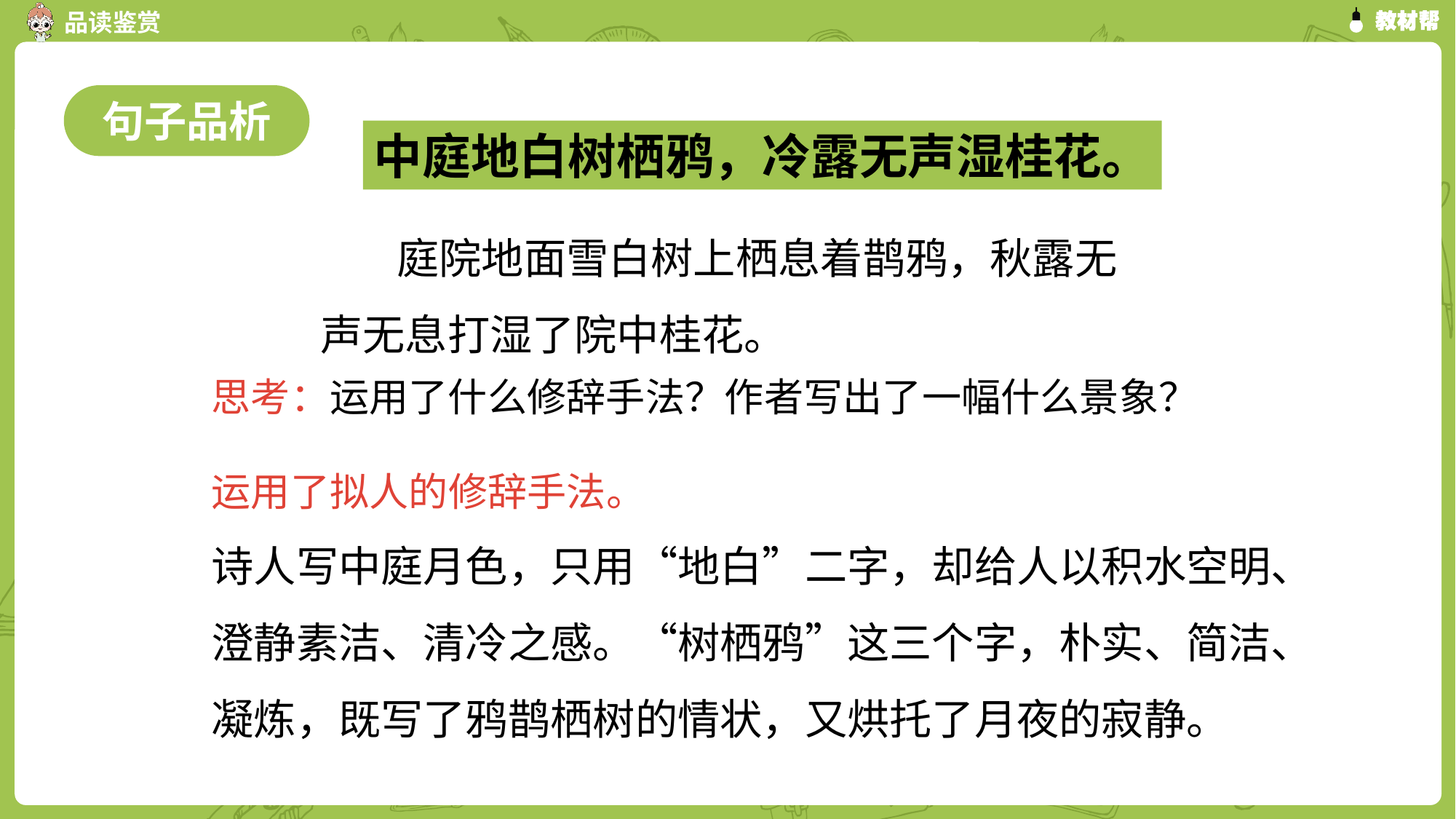

句子品析
中庭地白树栖鸦，冷露无声湿桂花。

       庭院地面雪白树上栖息着鹊鸦，秋露无声无息打湿了院中桂花。
思考：运用了什么修辞手法？作者写出了一幅什么景象？

运用了拟人的修辞手法。
诗人写中庭月色，只用“地白”二字，却给人以积水空明、澄静素洁、清冷之感。“树栖鸦”这三个字，朴实、简洁、凝炼，既写了鸦鹊栖树的情状，又烘托了月夜的寂静。